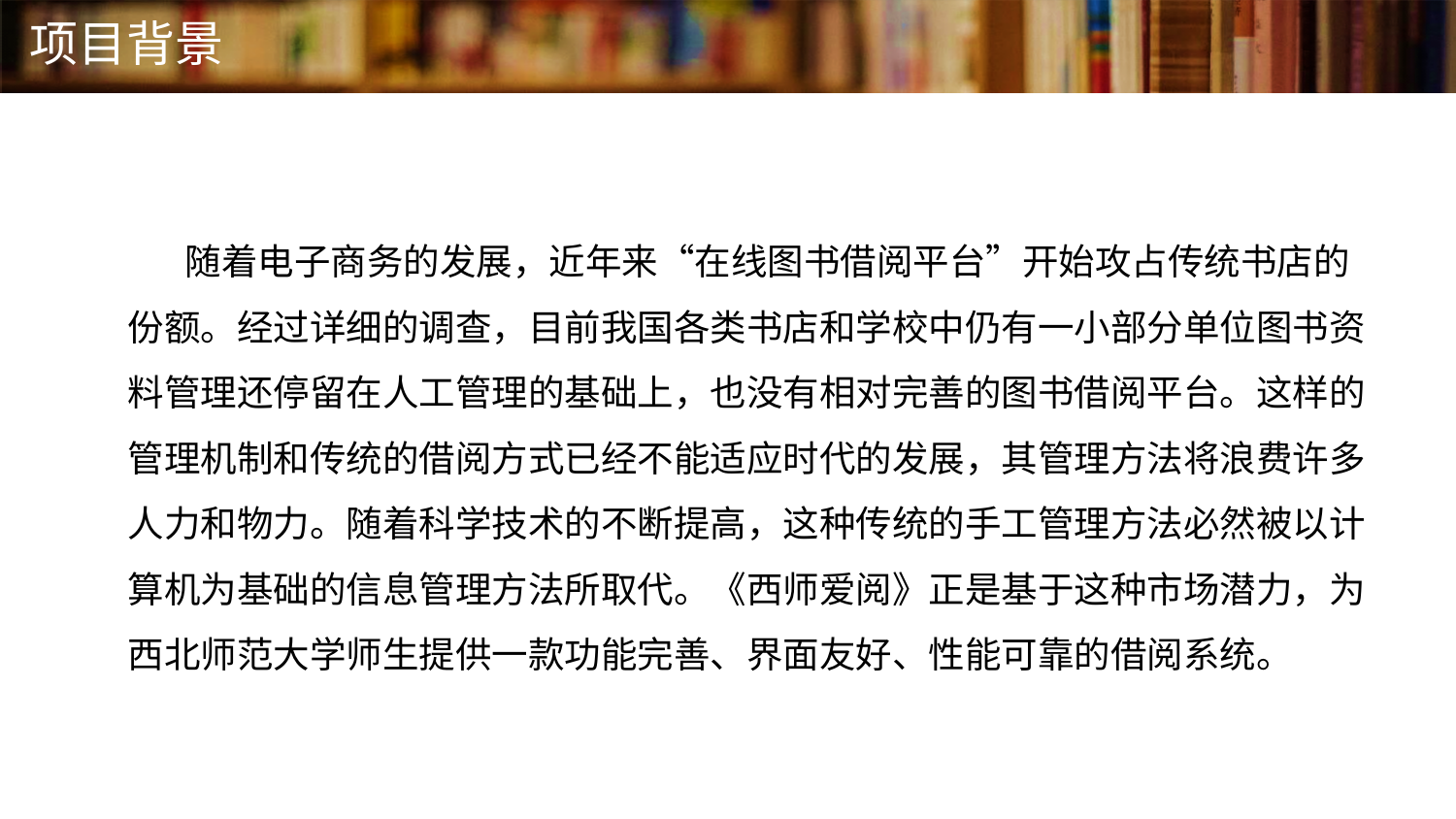

# 项目背景
随着电子商务的发展，近年来“在线图书借阅平台”开始攻占传统书店的份额。经过详细的调查，目前我国各类书店和学校中仍有一小部分单位图书资料管理还停留在人工管理的基础上，也没有相对完善的图书借阅平台。这样的管理机制和传统的借阅方式已经不能适应时代的发展，其管理方法将浪费许多人力和物力。随着科学技术的不断提高，这种传统的手工管理方法必然被以计算机为基础的信息管理方法所取代。《西师爱阅》正是基于这种市场潜力，为西北师范大学师生提供一款功能完善、界面友好、性能可靠的借阅系统。